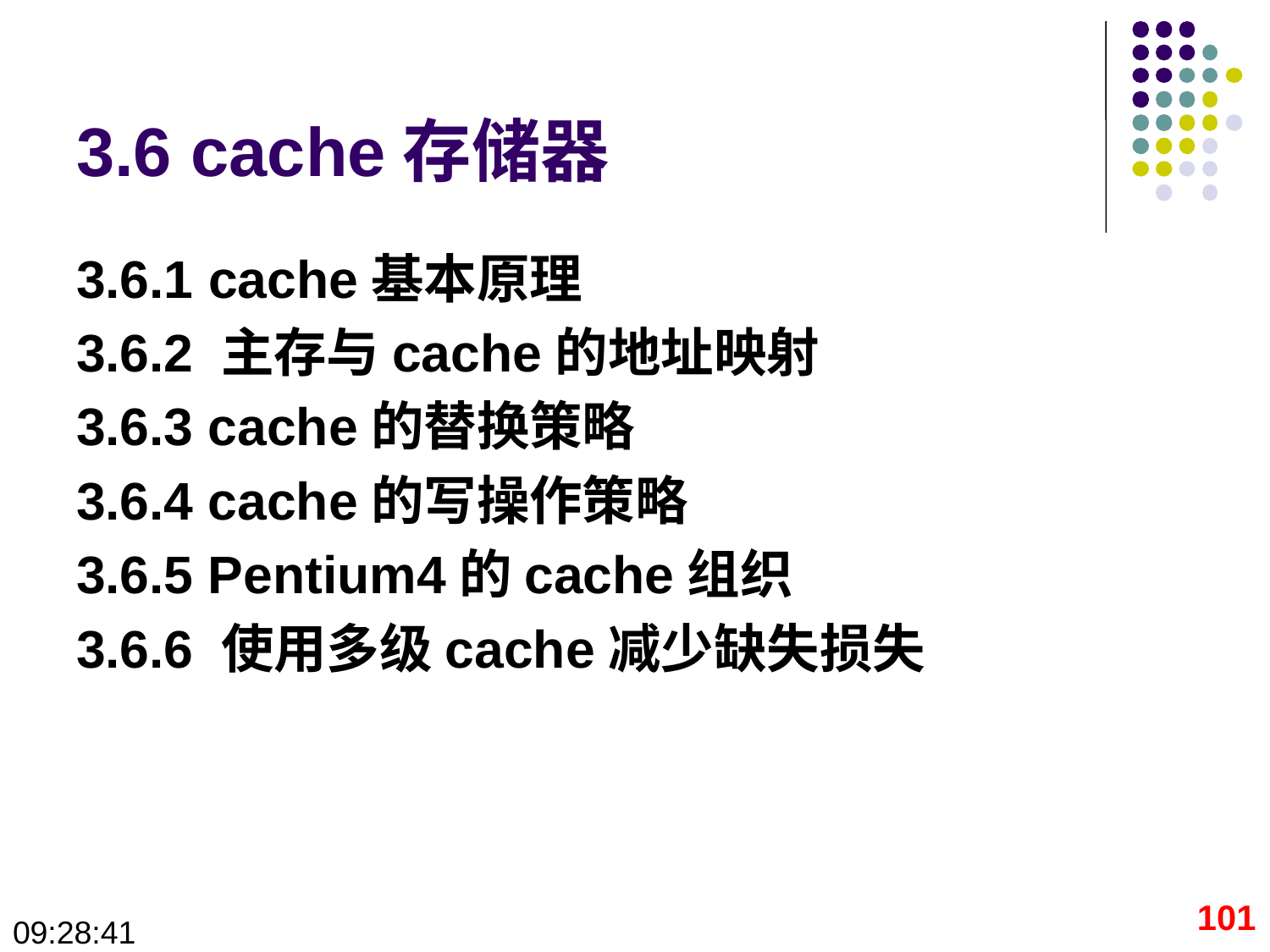

# 3.6 cache存储器
3.6.1 cache基本原理
3.6.2 主存与cache的地址映射
3.6.3 cache的替换策略
3.6.4 cache的写操作策略
3.6.5 Pentium4的cache组织
3.6.6 使用多级cache减少缺失损失
101
09:28:41